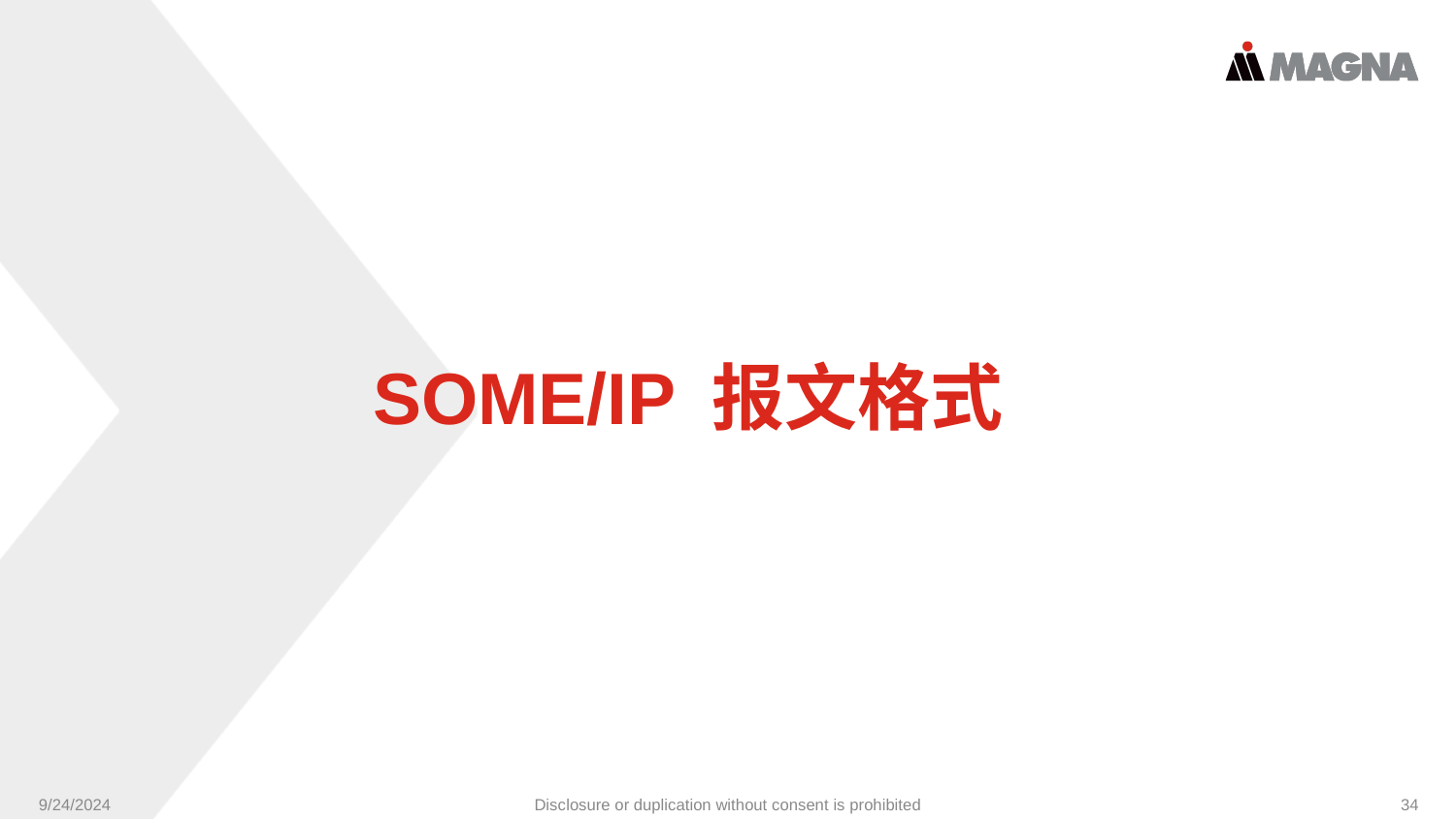

SOME/IP 报文格式
9/24/2024
Disclosure or duplication without consent is prohibited
34